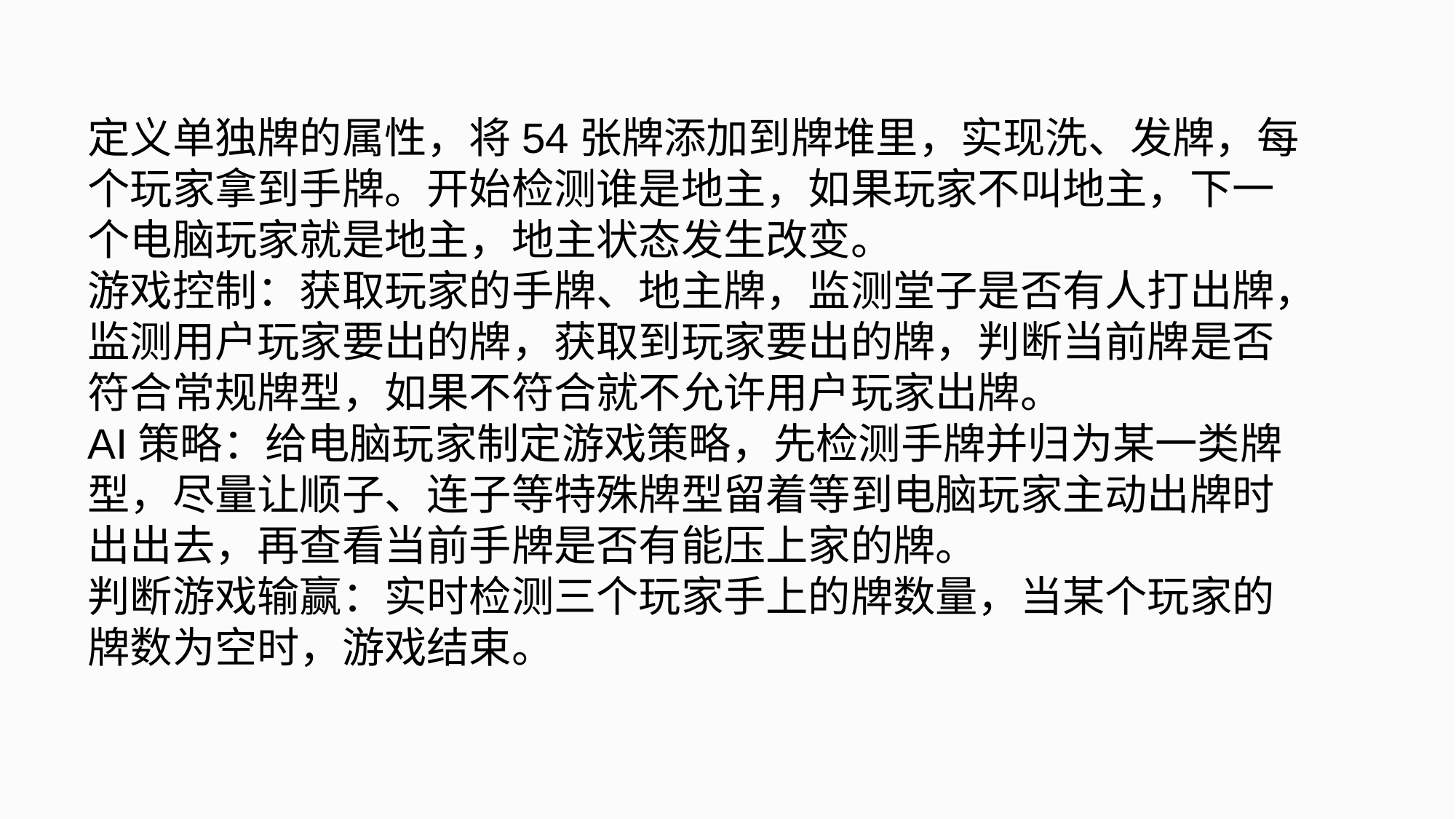

定义单独牌的属性，将54张牌添加到牌堆里，实现洗、发牌，每个玩家拿到手牌。开始检测谁是地主，如果玩家不叫地主，下一个电脑玩家就是地主，地主状态发生改变。
游戏控制：获取玩家的手牌、地主牌，监测堂子是否有人打出牌，监测用户玩家要出的牌，获取到玩家要出的牌，判断当前牌是否符合常规牌型，如果不符合就不允许用户玩家出牌。
AI策略：给电脑玩家制定游戏策略，先检测手牌并归为某一类牌型，尽量让顺子、连子等特殊牌型留着等到电脑玩家主动出牌时出出去，再查看当前手牌是否有能压上家的牌。
判断游戏输赢：实时检测三个玩家手上的牌数量，当某个玩家的牌数为空时，游戏结束。